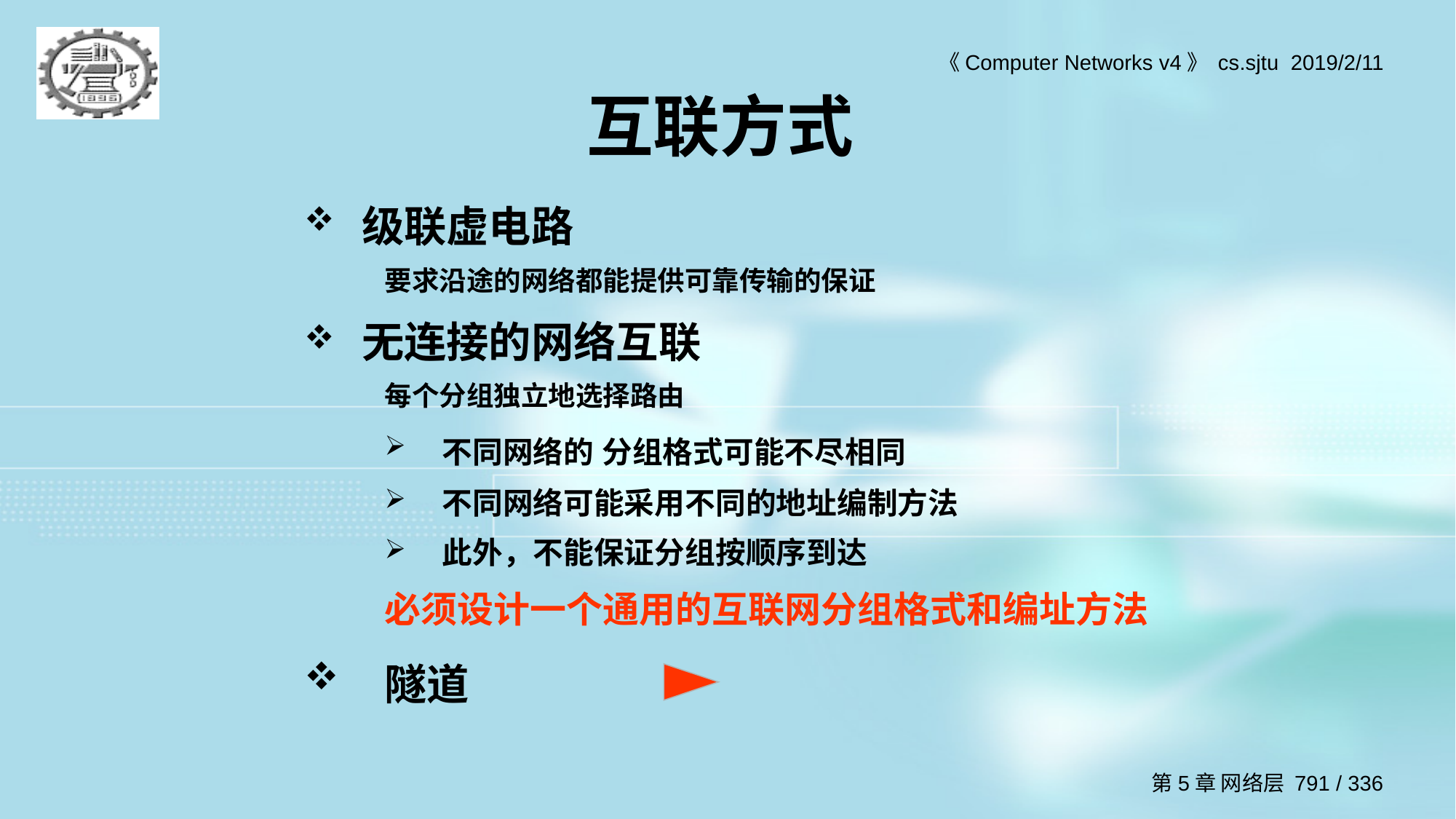

# 互联方式
级联虚电路
要求沿途的网络都能提供可靠传输的保证
无连接的网络互联
每个分组独立地选择路由
不同网络的 分组格式可能不尽相同
不同网络可能采用不同的地址编制方法
此外，不能保证分组按顺序到达
必须设计一个通用的互联网分组格式和编址方法
 隧道